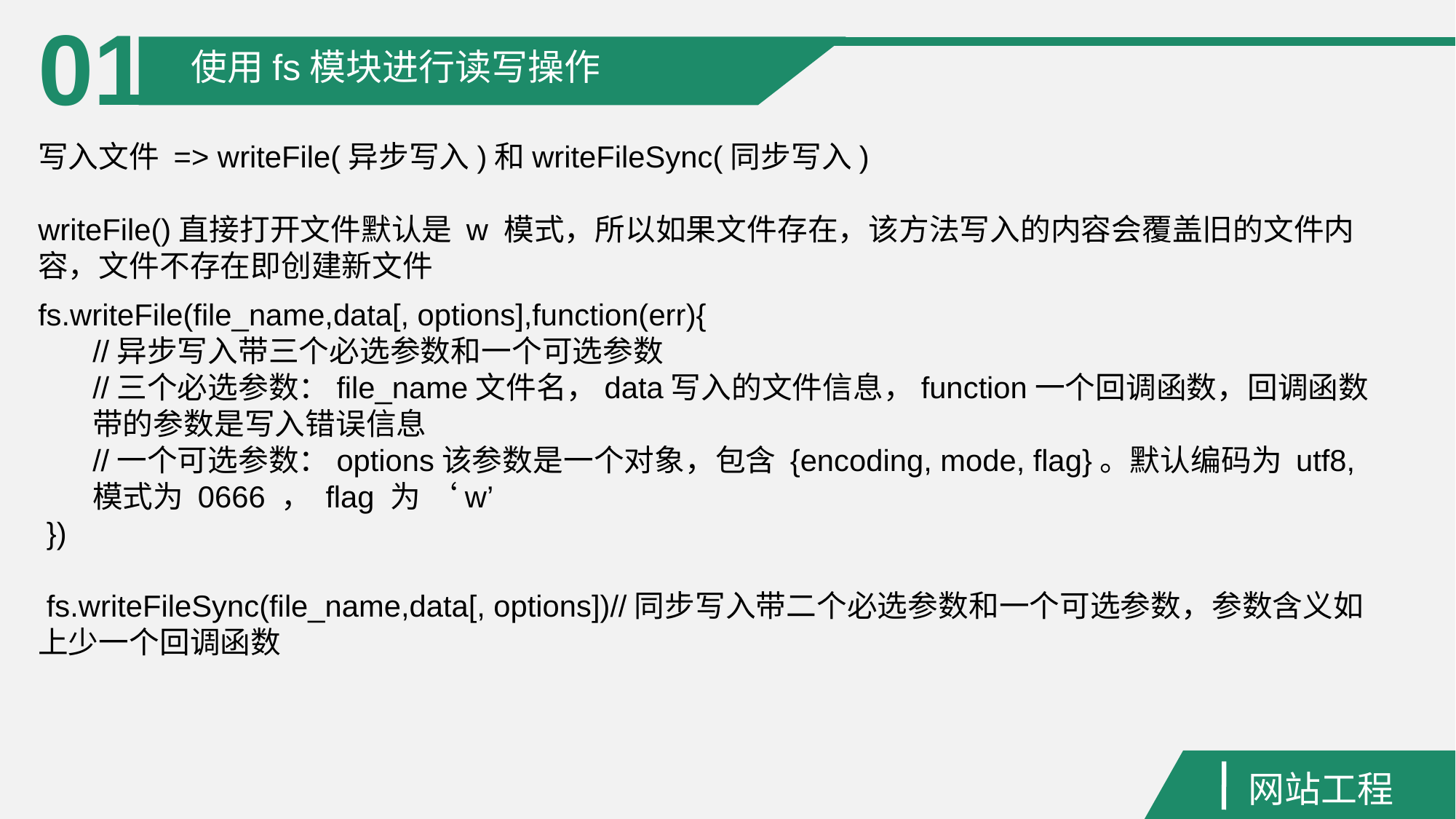

01
使用fs模块进行读写操作
写入文件 => writeFile(异步写入)和writeFileSync(同步写入)
writeFile()直接打开文件默认是 w 模式，所以如果文件存在，该方法写入的内容会覆盖旧的文件内容，文件不存在即创建新文件
fs.writeFile(file_name,data[, options],function(err){
//异步写入带三个必选参数和一个可选参数
//三个必选参数：file_name文件名，data写入的文件信息，function一个回调函数，回调函数带的参数是写入错误信息
//一个可选参数：options该参数是一个对象，包含 {encoding, mode, flag}。默认编码为 utf8, 模式为 0666 ， flag 为 ‘w’
 })

 fs.writeFileSync(file_name,data[, options])//同步写入带二个必选参数和一个可选参数，参数含义如上少一个回调函数